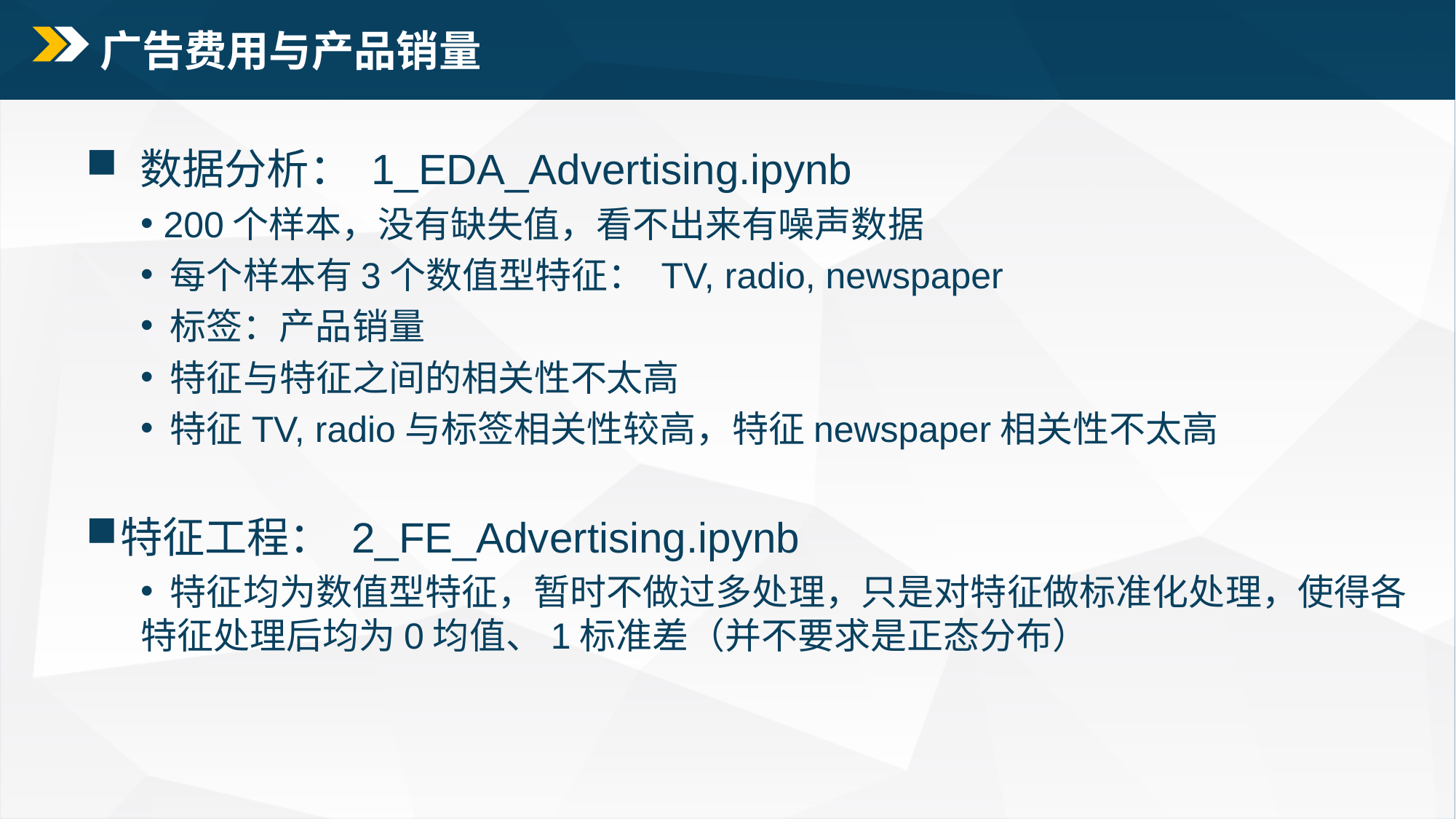

# 广告费用与产品销量
 数据分析： 1_EDA_Advertising.ipynb
 200个样本，没有缺失值，看不出来有噪声数据
 每个样本有3个数值型特征： TV, radio, newspaper
 标签：产品销量
 特征与特征之间的相关性不太高
 特征TV, radio与标签相关性较高，特征newspaper相关性不太高

特征工程： 2_FE_Advertising.ipynb
 特征均为数值型特征，暂时不做过多处理，只是对特征做标准化处理，使得各特征处理后均为0均值、1标准差（并不要求是正态分布）